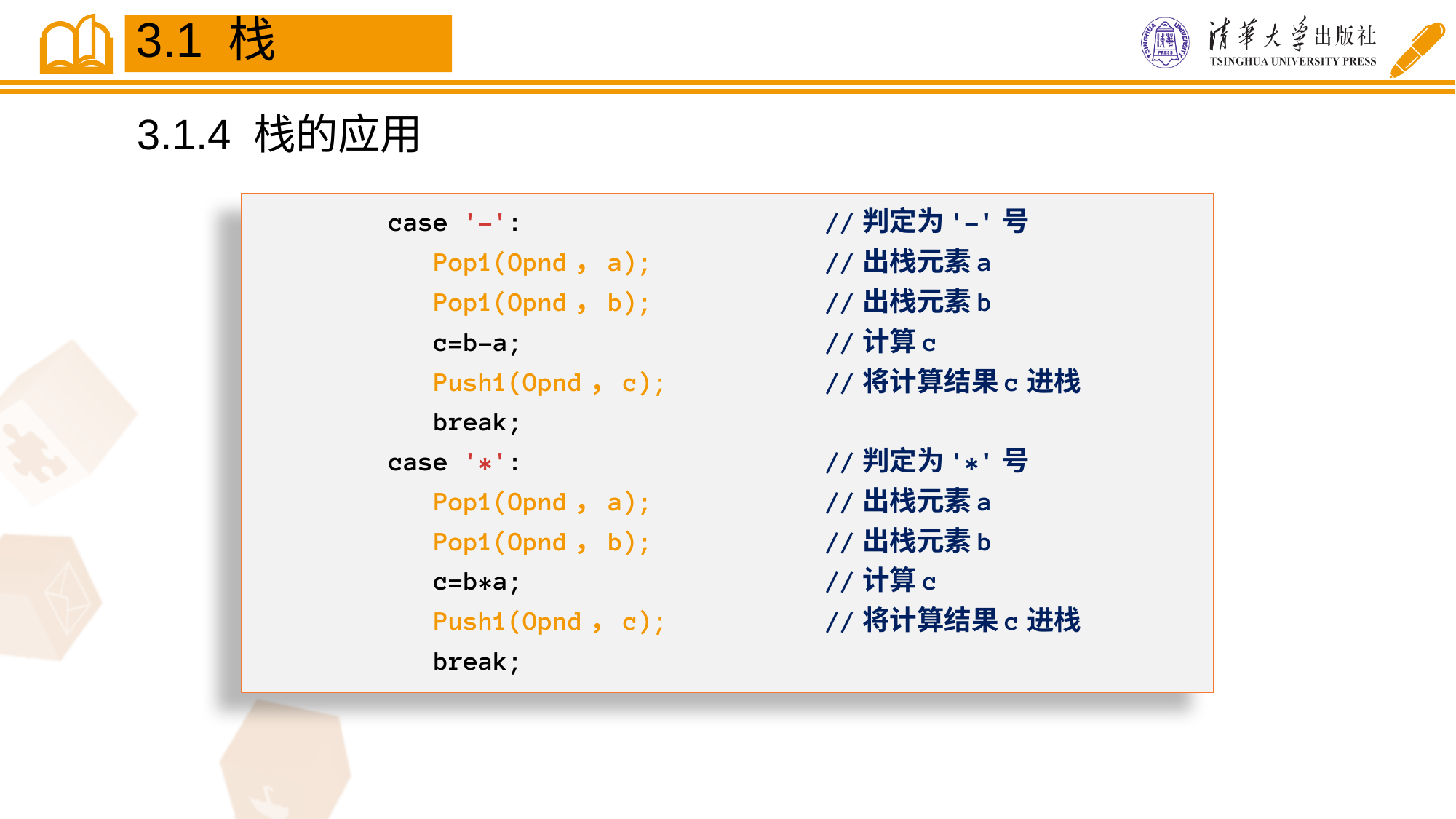

3.1 栈
3.1.4 栈的应用
	case '-':			//判定为'-'号
	   Pop1(Opnd，a);		//出栈元素a
	   Pop1(Opnd，b);		//出栈元素b
	   c=b-a;			//计算c
	   Push1(Opnd，c);		//将计算结果c进栈
	   break;
	case '*':			//判定为'*'号
	   Pop1(Opnd，a);		//出栈元素a
	   Pop1(Opnd，b);		//出栈元素b
	   c=b*a;			//计算c
	   Push1(Opnd，c);		//将计算结果c进栈
	   break;